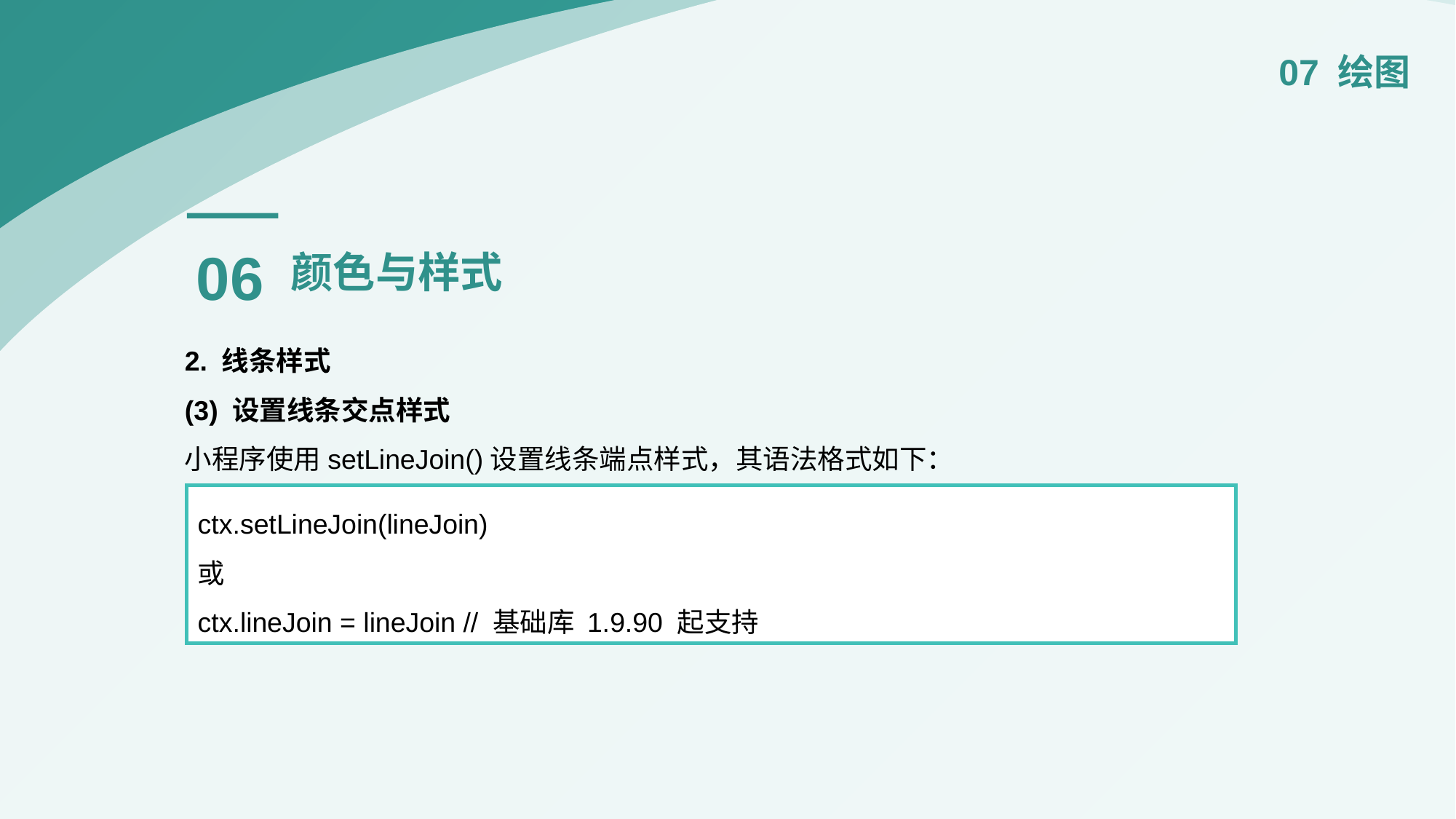

07 绘图
06

颜色与样式
2. 线条样式
(3) 设置线条交点样式
小程序使用setLineJoin()设置线条端点样式，其语法格式如下：
：

ctx.setLineJoin(lineJoin)
或
ctx.lineJoin = lineJoin // 基础库 1.9.90 起支持